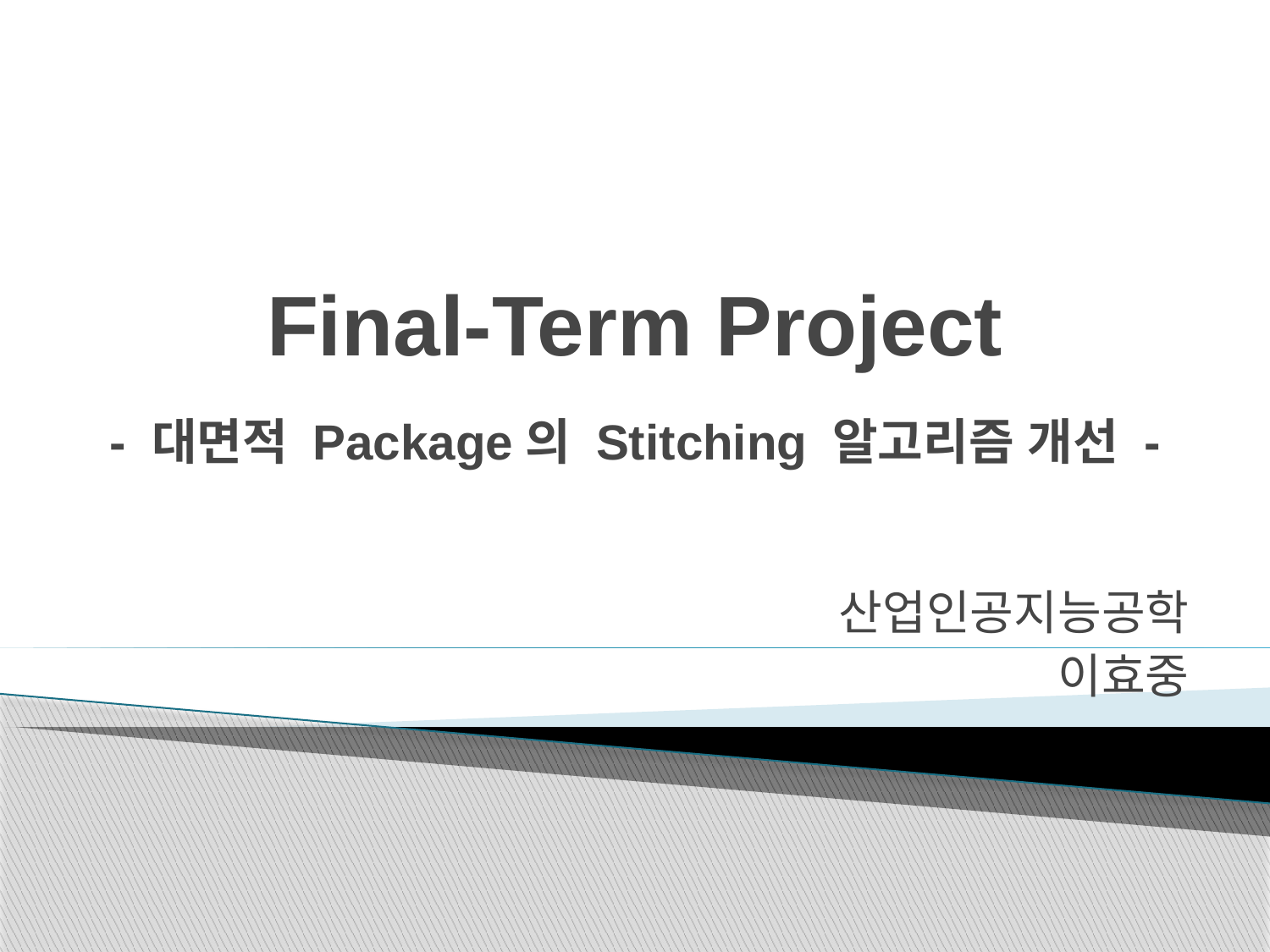

# Final-Term Project - 대면적 Package의 Stitching 알고리즘 개선 -
산업인공지능공학
이효중